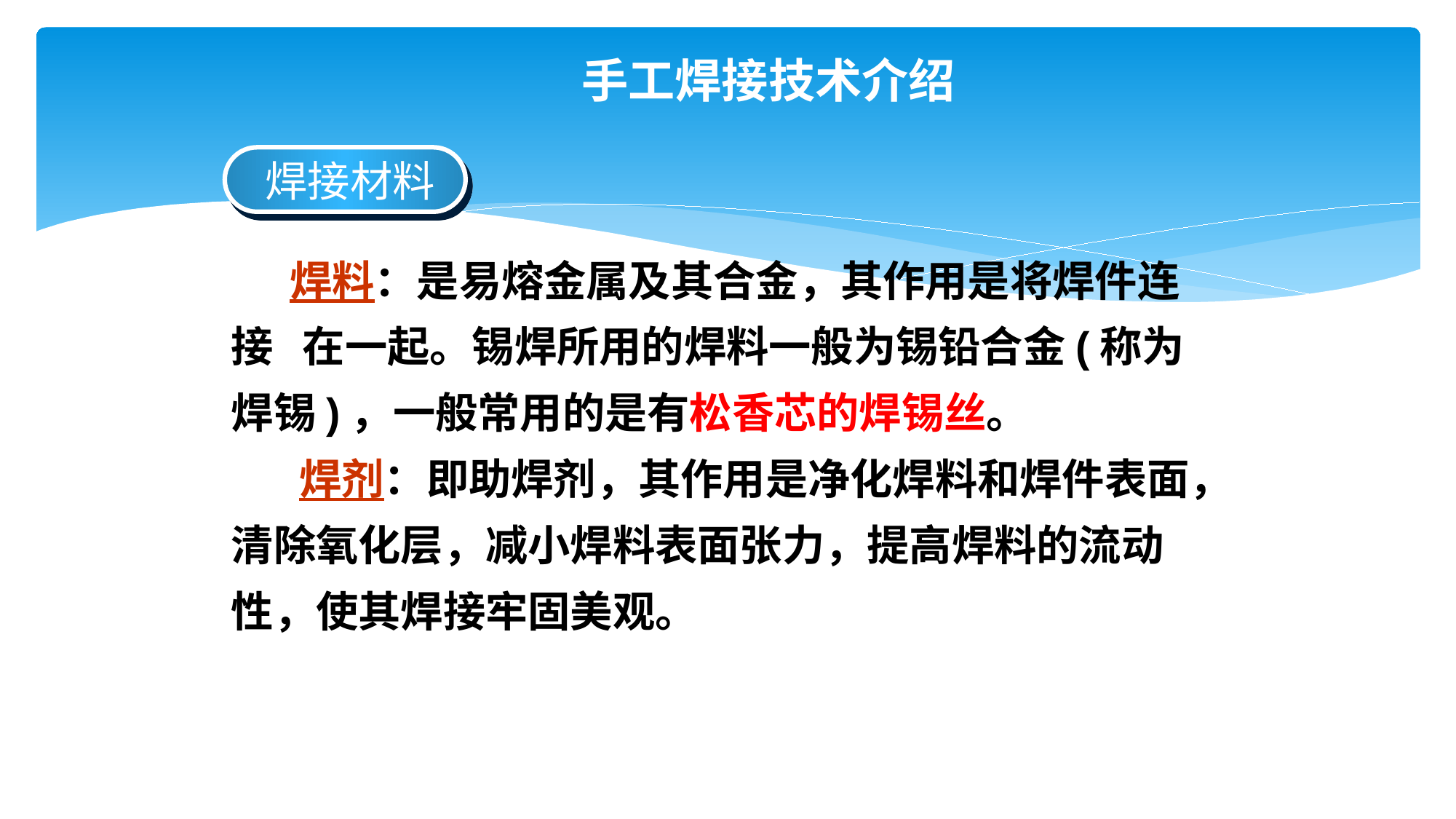

# 手工焊接技术介绍
 焊接材料
     焊料：是易熔金属及其合金，其作用是将焊件连接   在一起。锡焊所用的焊料一般为锡铅合金(称为焊锡)，一般常用的是有松香芯的焊锡丝。
      焊剂：即助焊剂，其作用是净化焊料和焊件表面，清除氧化层，减小焊料表面张力，提高焊料的流动性，使其焊接牢固美观。